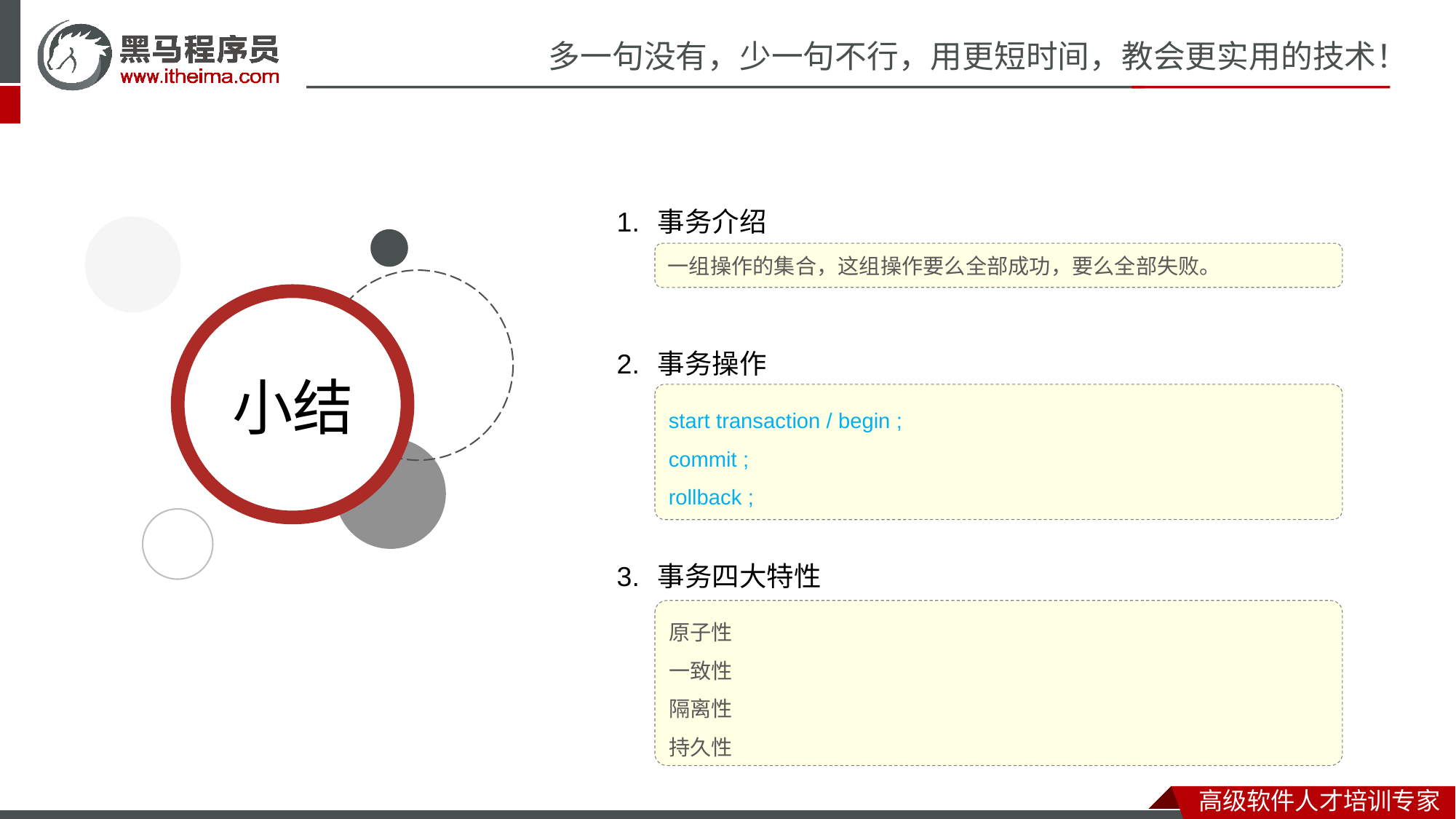

事务介绍

事务操作

事务四大特性
一组操作的集合，这组操作要么全部成功，要么全部失败。
start transaction / begin ;
commit ;
rollback ;
原子性
一致性
隔离性
持久性